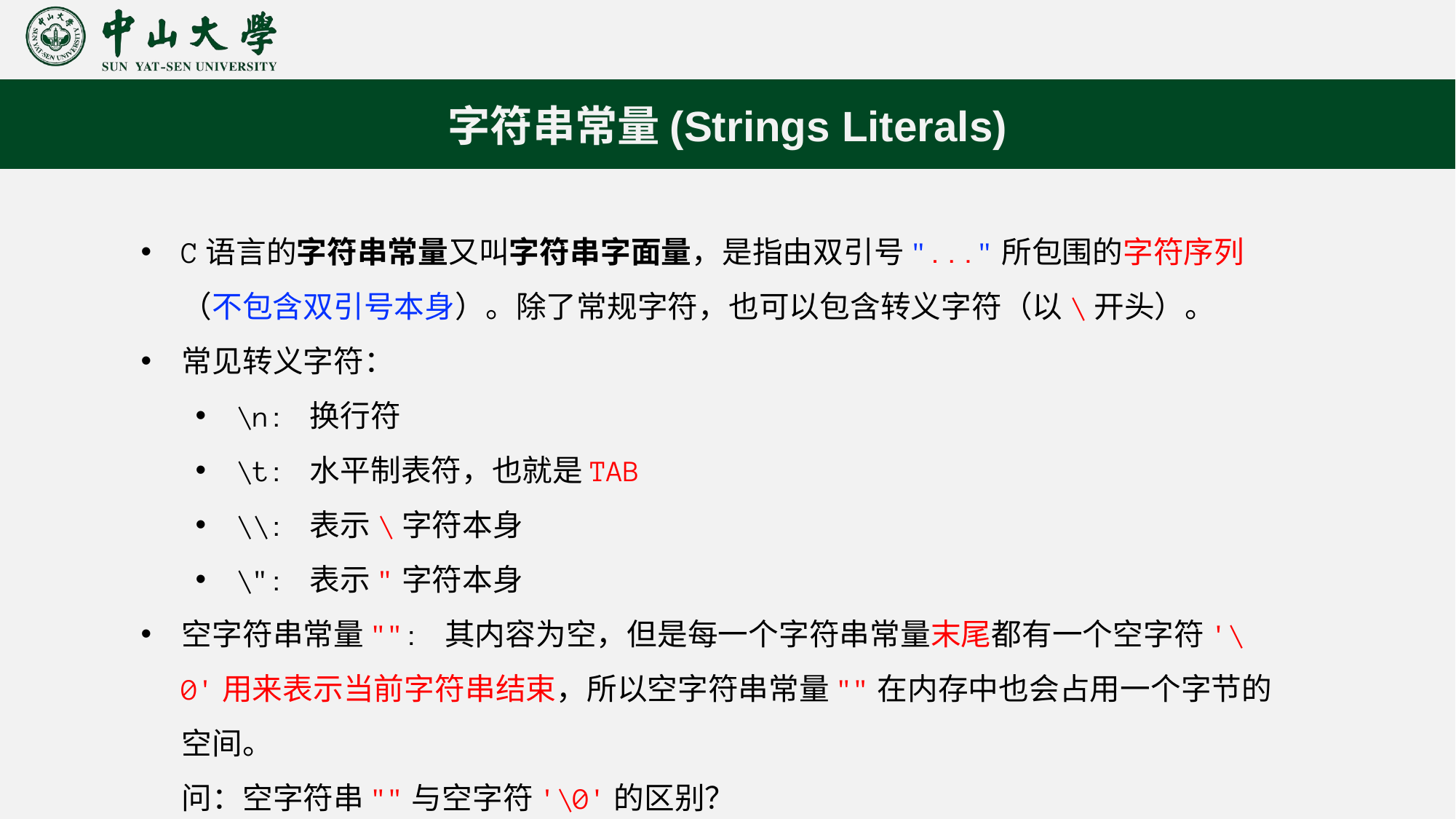

字符串常量(Strings Literals)
C语言的字符串常量又叫字符串字面量，是指由双引号"..."所包围的字符序列（不包含双引号本身）。除了常规字符，也可以包含转义字符（以\开头）。
常见转义字符：
\n: 换行符
\t: 水平制表符，也就是TAB
\\: 表示\字符本身
\": 表示"字符本身
空字符串常量"": 其内容为空，但是每一个字符串常量末尾都有一个空字符'\0'用来表示当前字符串结束，所以空字符串常量""在内存中也会占用一个字节的空间。
问：空字符串""与空字符'\0'的区别？